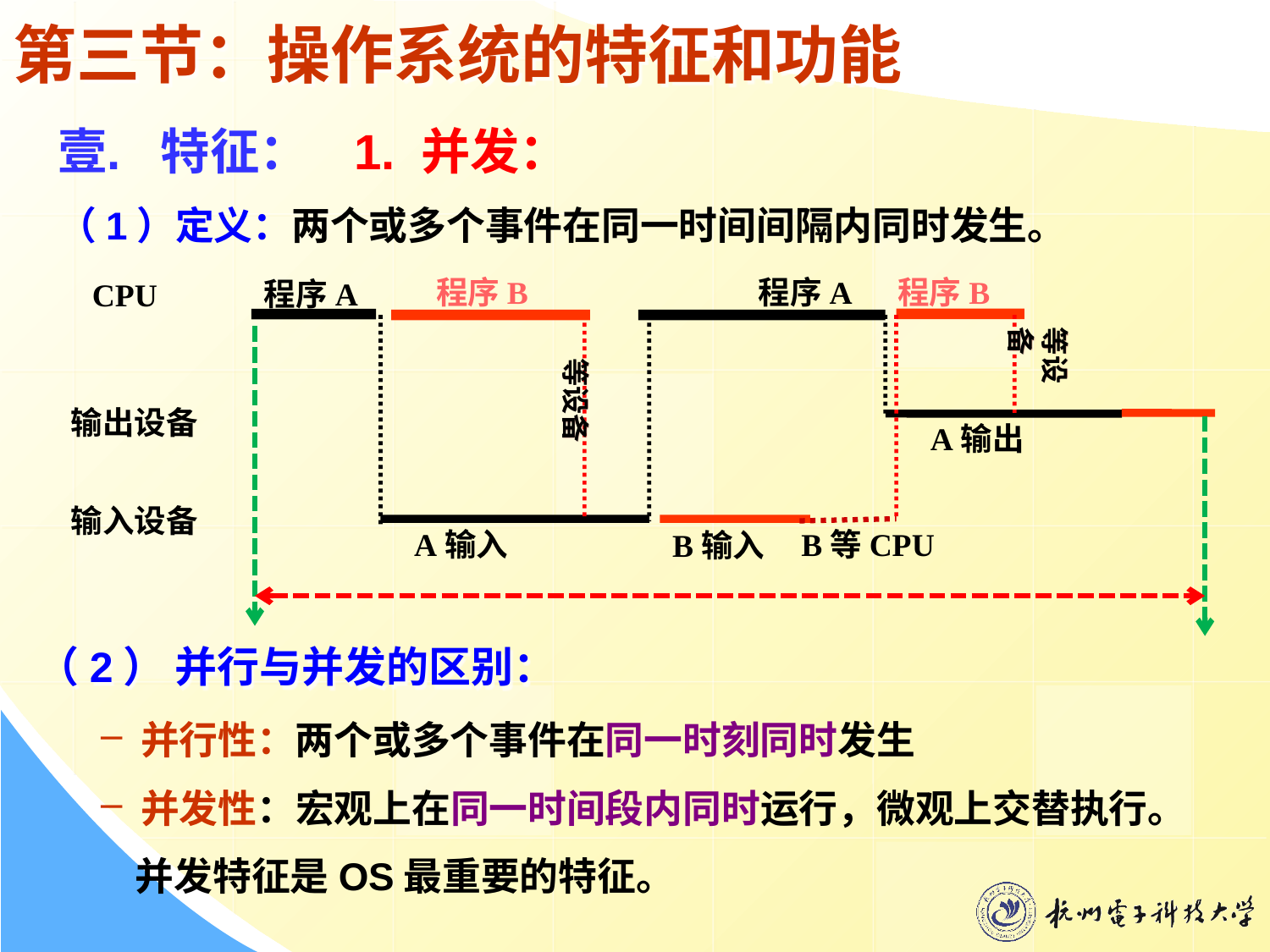

# 第三节：操作系统的特征和功能
特征：   1. 并发：
（1）定义：两个或多个事件在同一时间间隔内同时发生。

程序B
程序A
程序B
程序A
CPU
输出设备
输入设备

等设备
等设备
A输出

B等CPU
A输入

B输入

 （2） 并行与并发的区别：
并行性：两个或多个事件在同一时刻同时发生
并发性：宏观上在同一时间段内同时运行，微观上交替执行。
          并发特征是OS最重要的特征。